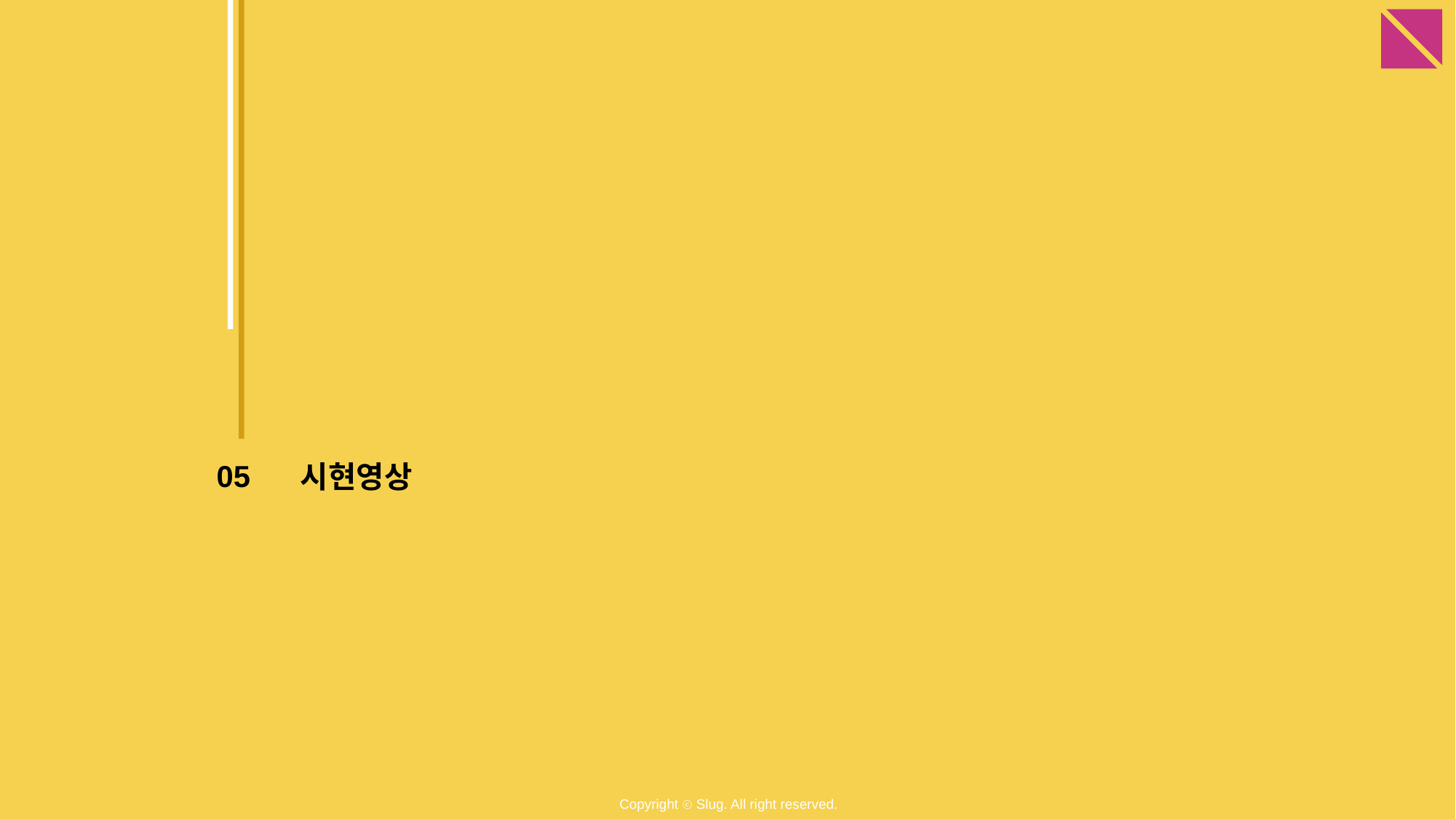

05
시현영상
Copyright ⓒ Slug. All right reserved.